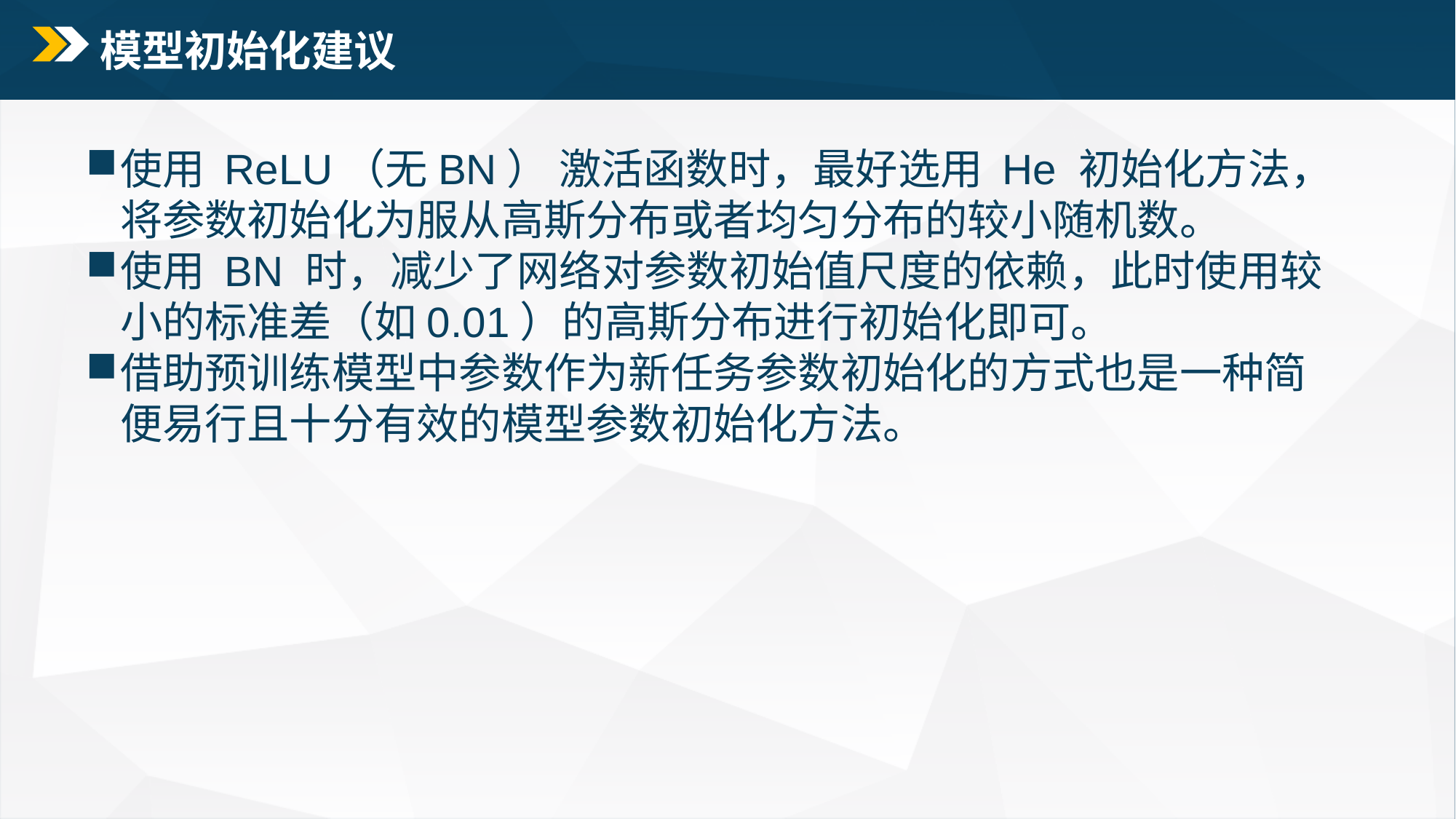

# 模型初始化建议
使用 ReLU（无BN） 激活函数时，最好选用 He 初始化方法，将参数初始化为服从高斯分布或者均匀分布的较小随机数。
使用 BN 时，减少了网络对参数初始值尺度的依赖，此时使用较小的标准差（如0.01）的高斯分布进行初始化即可。
借助预训练模型中参数作为新任务参数初始化的方式也是一种简便易行且十分有效的模型参数初始化方法。